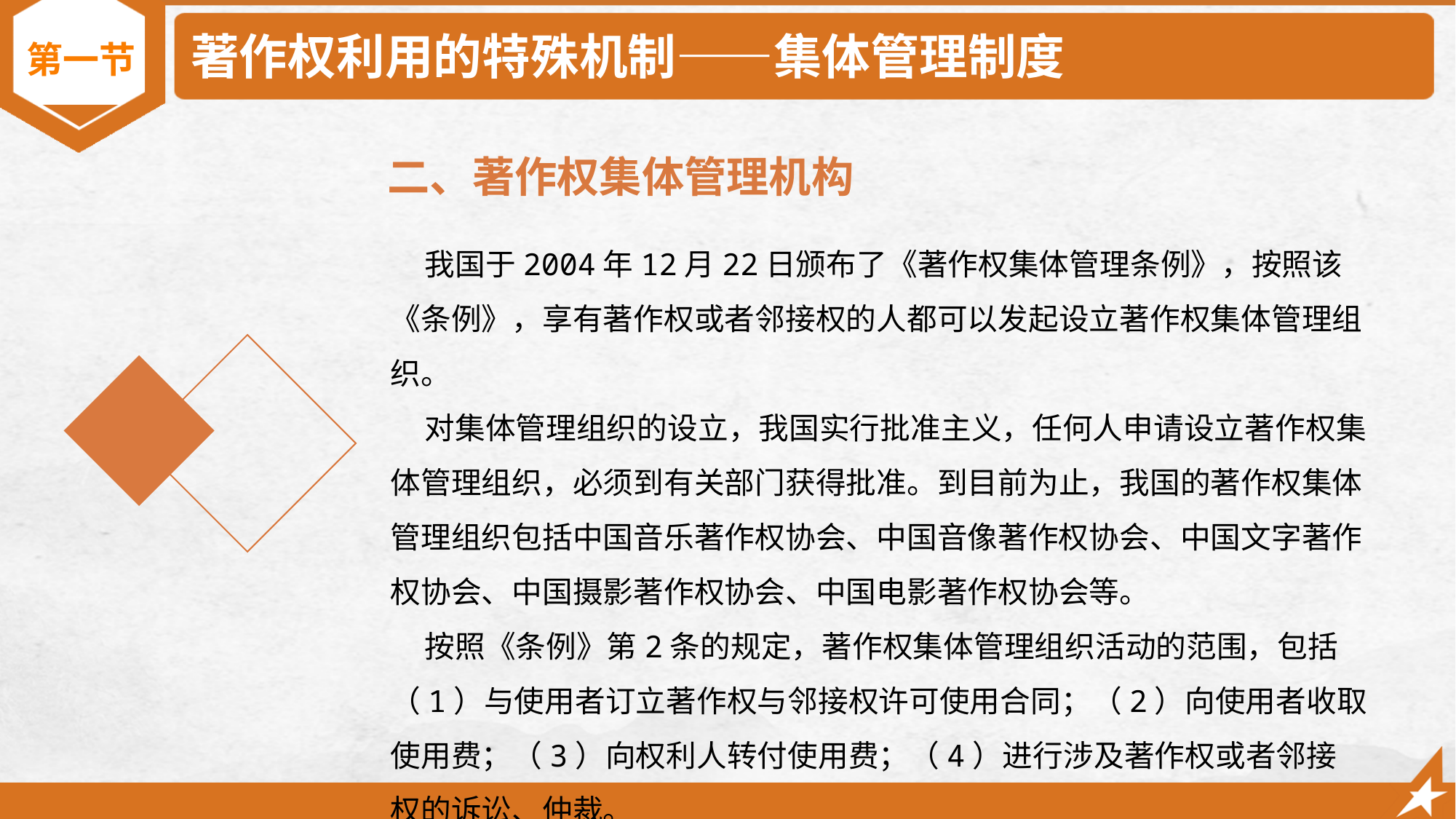

# 著作权利用的特殊机制——集体管理制度
第一节
二、著作权集体管理机构
    我国于2004年12月22日颁布了《著作权集体管理条例》，按照该《条例》，享有著作权或者邻接权的人都可以发起设立著作权集体管理组织。
    对集体管理组织的设立，我国实行批准主义，任何人申请设立著作权集体管理组织，必须到有关部门获得批准。到目前为止，我国的著作权集体管理组织包括中国音乐著作权协会、中国音像著作权协会、中国文字著作权协会、中国摄影著作权协会、中国电影著作权协会等。
    按照《条例》第2条的规定，著作权集体管理组织活动的范围，包括（1）与使用者订立著作权与邻接权许可使用合同；（2）向使用者收取使用费；（3）向权利人转付使用费；（4）进行涉及著作权或者邻接权的诉讼、仲裁。